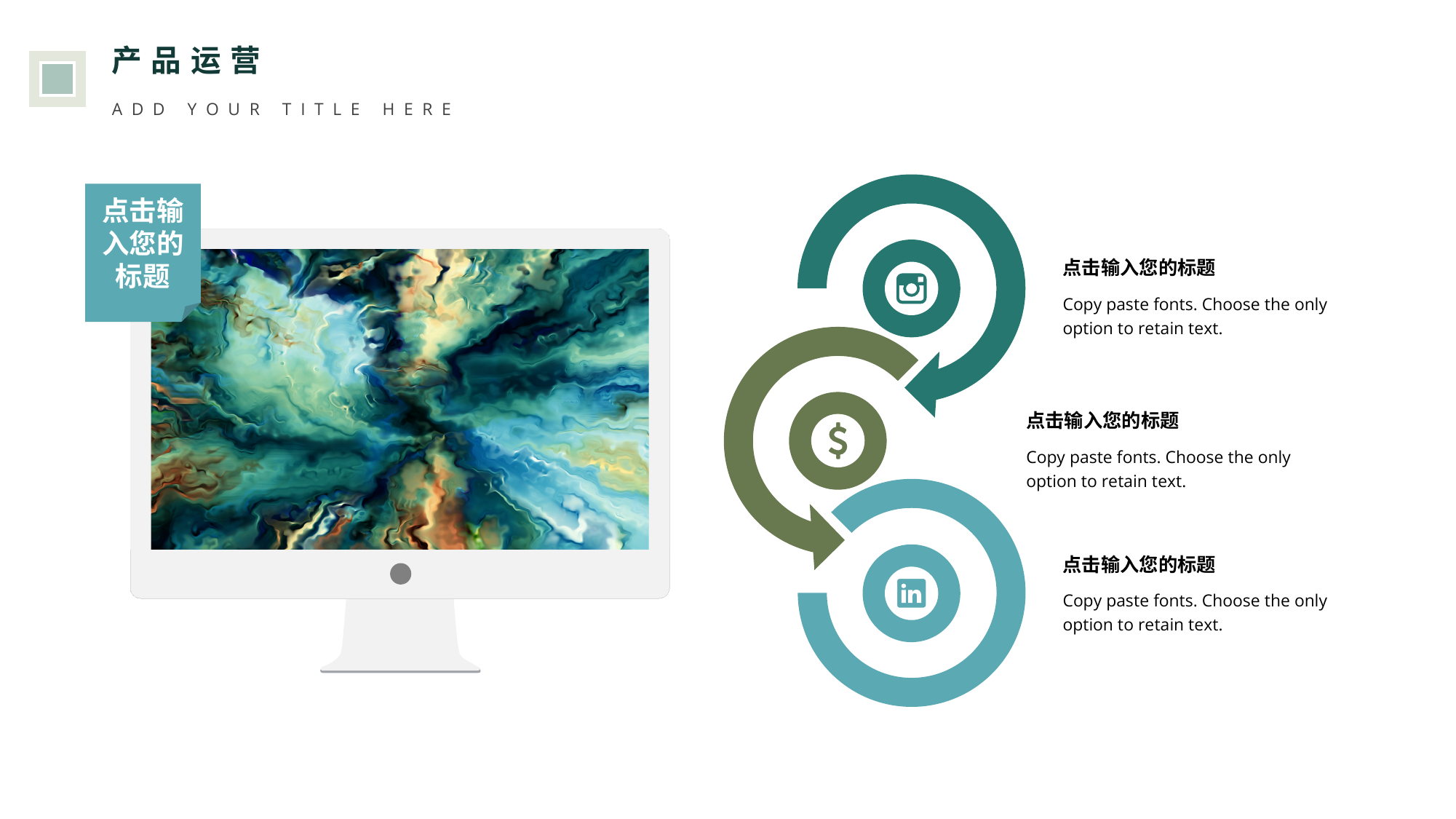

产品运营
ADD YOUR TITLE HERE

点击输入您的标题

点击输入您的标题
Copy paste fonts. Choose the only option to retain text.

点击输入您的标题
Copy paste fonts. Choose the only option to retain text.

点击输入您的标题
Copy paste fonts. Choose the only option to retain text.